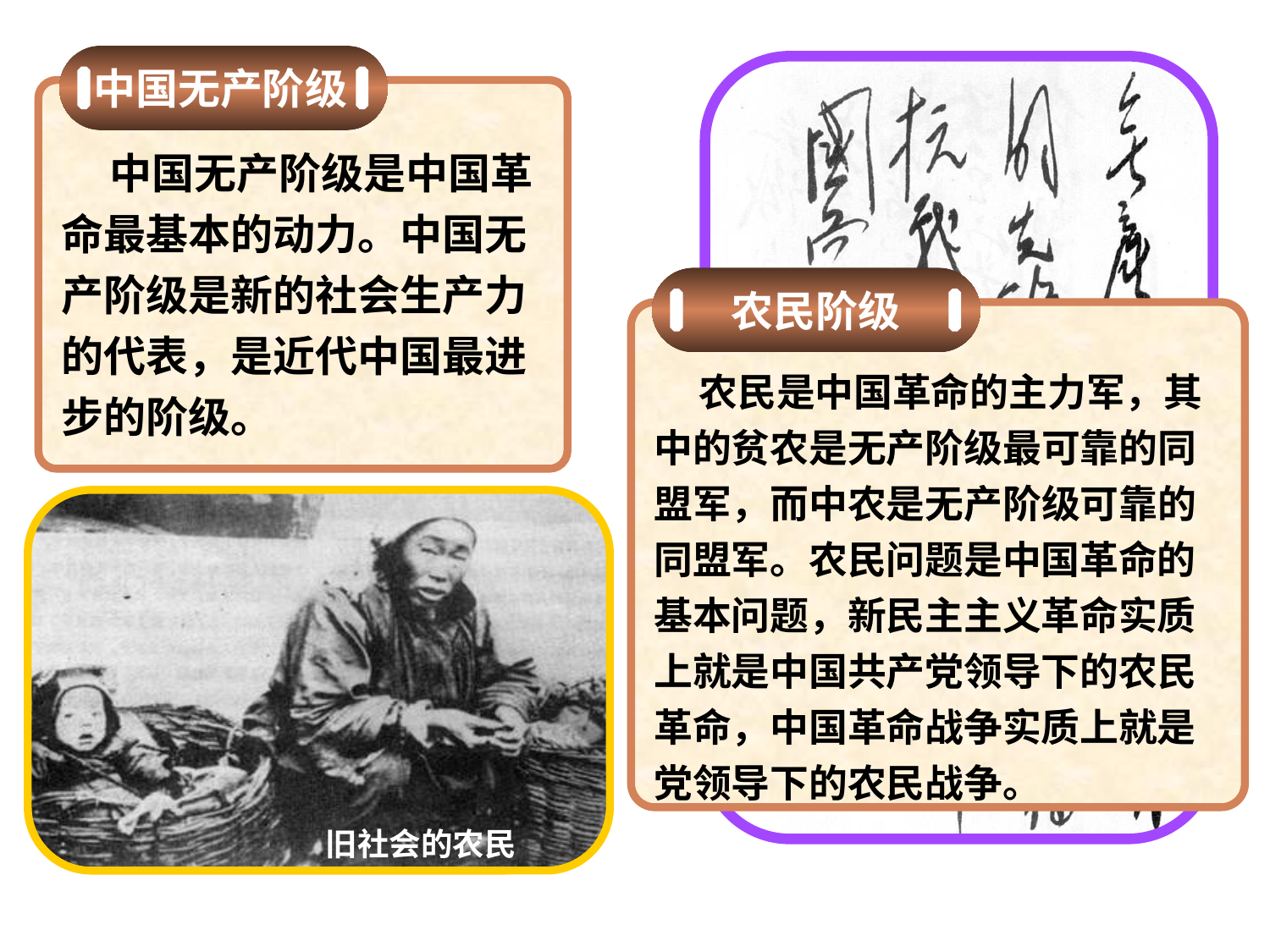

中国无产阶级

    中国无产阶级是中国革命最基本的动力。中国无产阶级是新的社会生产力的代表，是近代中国最进步的阶级。

农民阶级

    农民是中国革命的主力军，其中的贫农是无产阶级最可靠的同盟军，而中农是无产阶级可靠的同盟军。农民问题是中国革命的基本问题，新民主主义革命实质上就是中国共产党领导下的农民革命，中国革命战争实质上就是党领导下的农民战争。

旧社会的农民